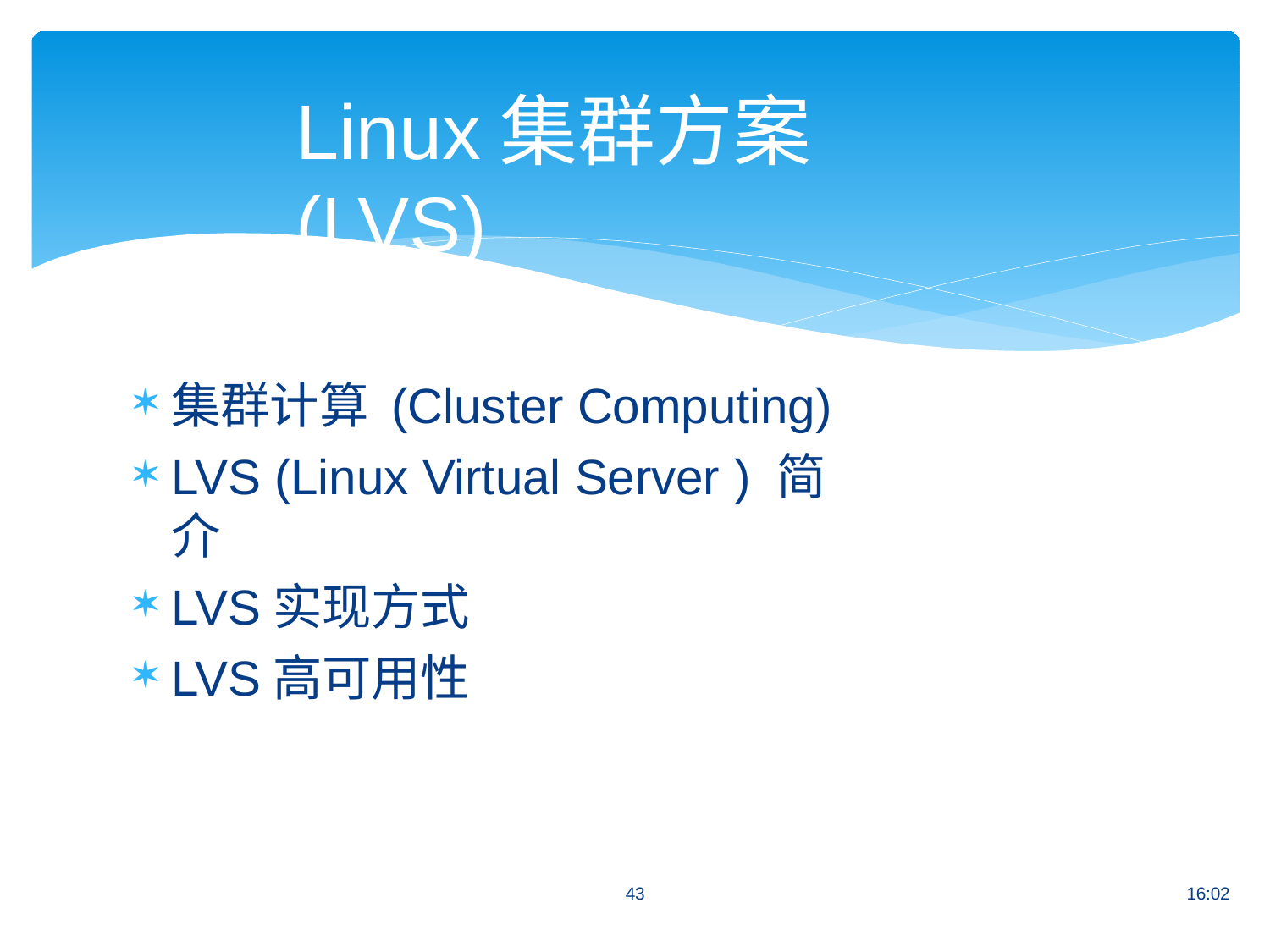

# Linux集群方案 (LVS)

集群计算 (Cluster Computing)
LVS (Linux Virtual Server ) 简介
LVS实现方式
LVS高可用性
43
16:02